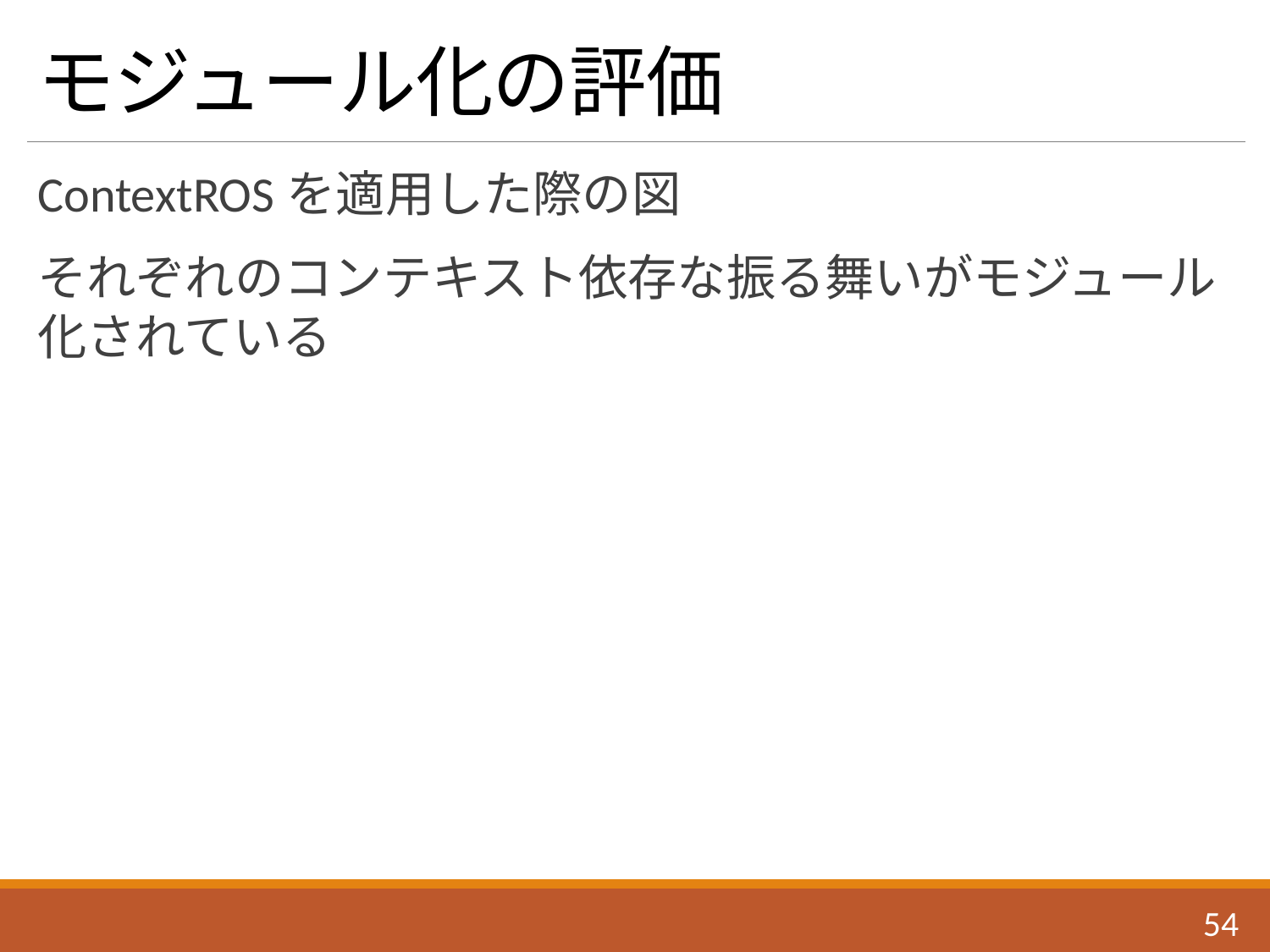

# モジュール化の評価
ContextROSを適用した際の図
それぞれのコンテキスト依存な振る舞いがモジュール化されている
54